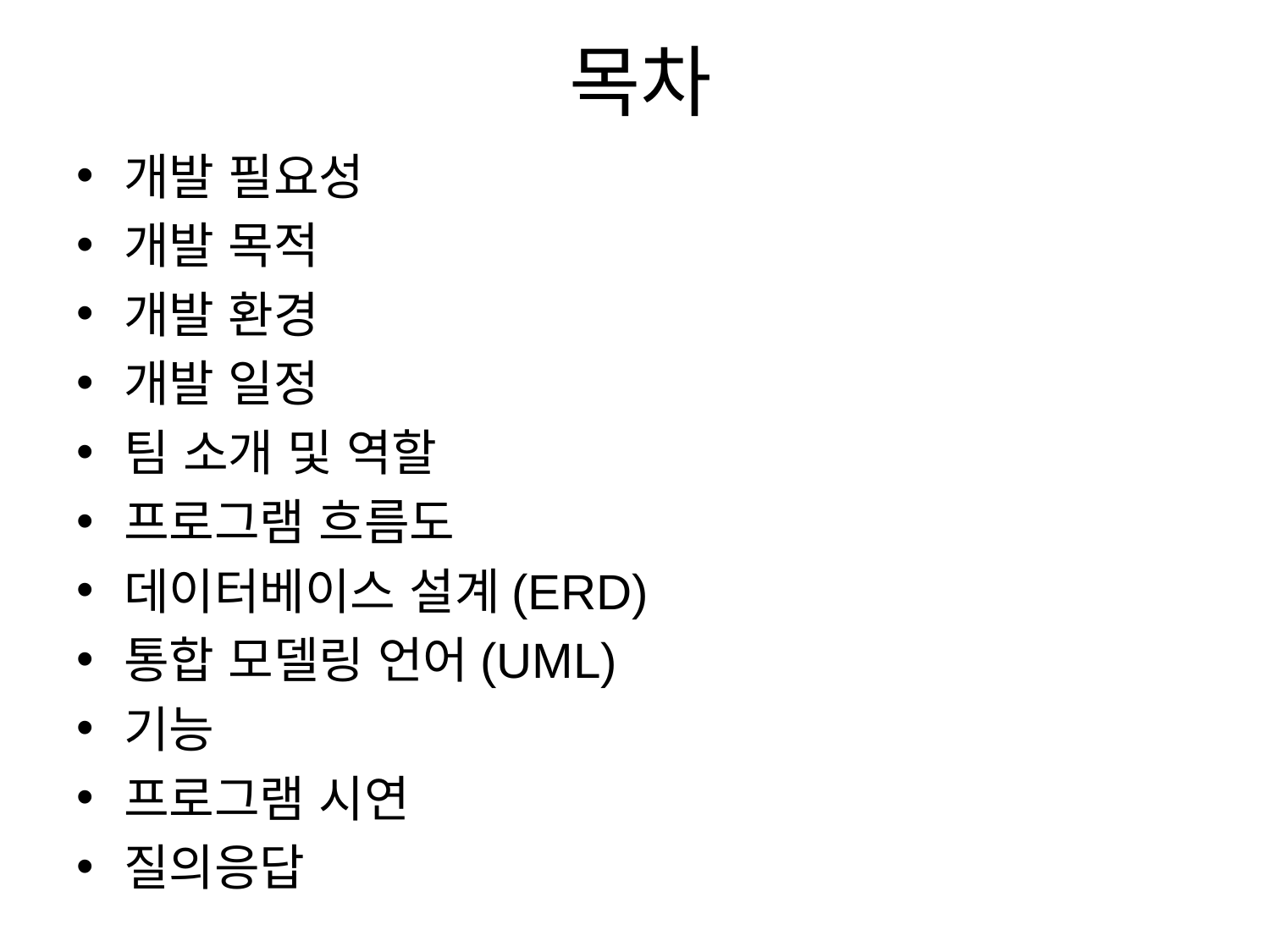

# 목차
개발 필요성
개발 목적
개발 환경
개발 일정
팀 소개 및 역할
프로그램 흐름도
데이터베이스 설계(ERD)
통합 모델링 언어(UML)
기능
프로그램 시연
질의응답